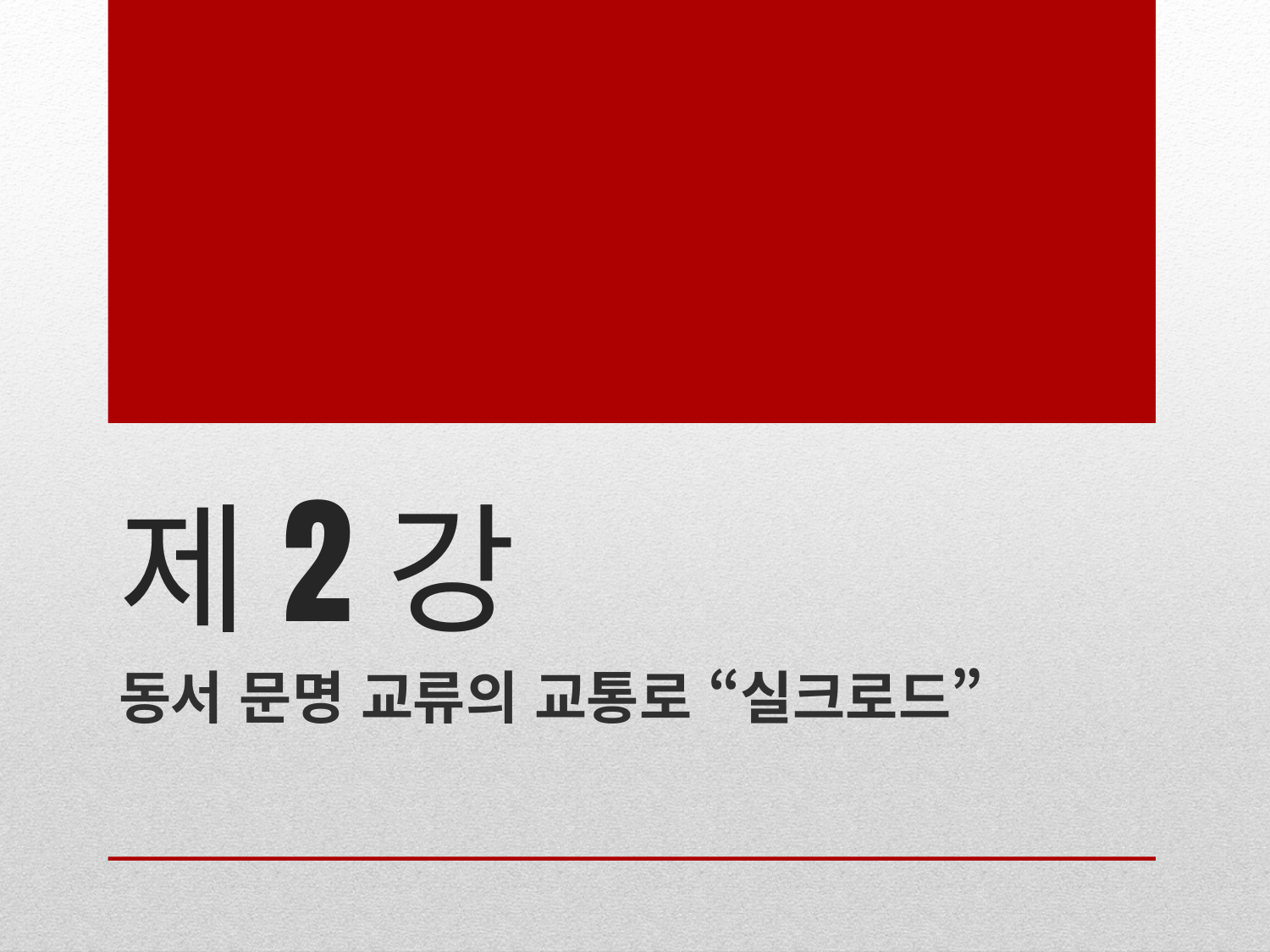

# 제2강
동서 문명 교류의 교통로 “실크로드”